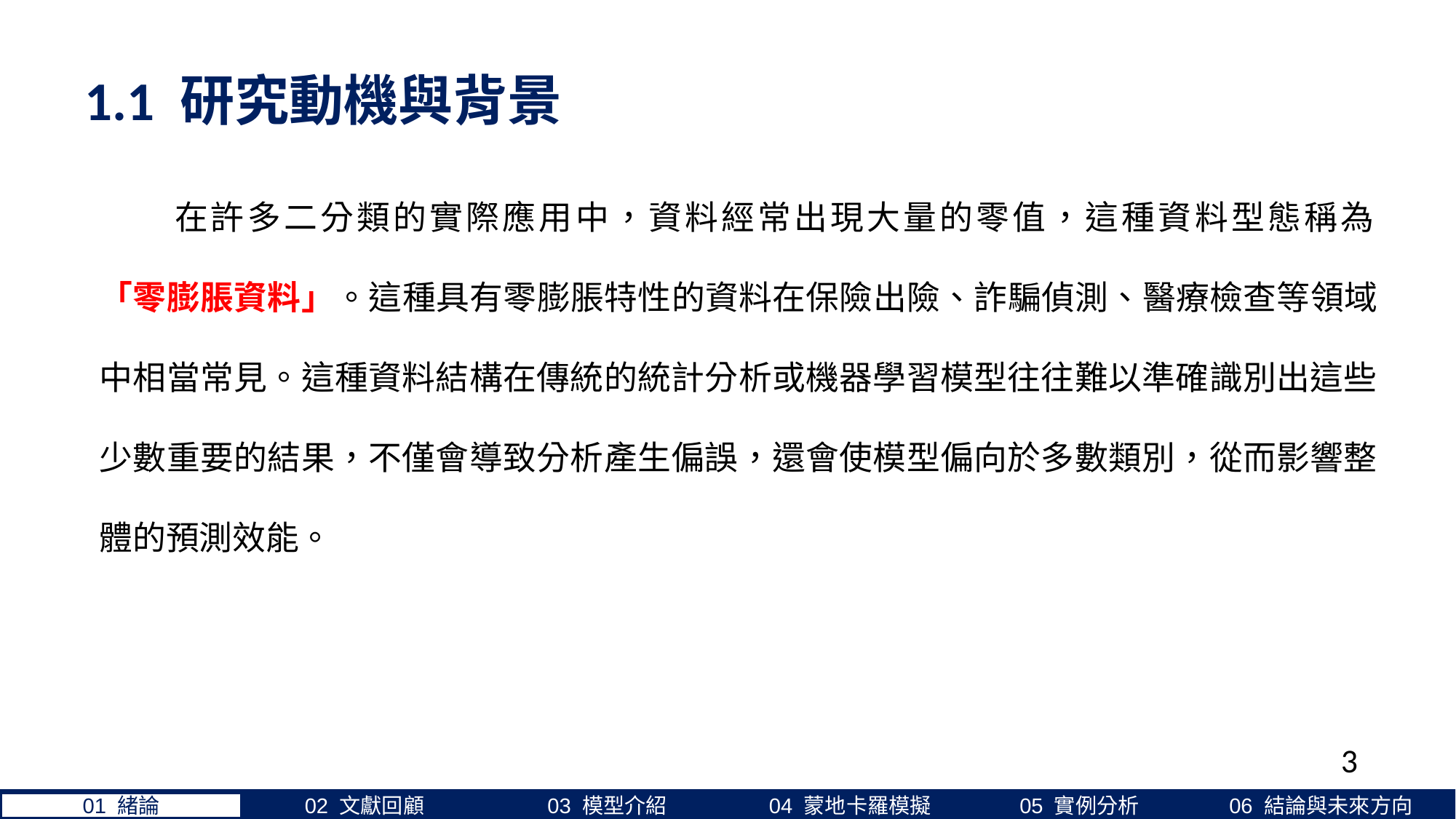

1.1 研究動機與背景
      在許多二分類的實際應用中，資料經常出現大量的零值，這種資料型態稱為
「零膨脹資料」。這種具有零膨脹特性的資料在保險出險、詐騙偵測、醫療檢查等領域中相當常見。這種資料結構在傳統的統計分析或機器學習模型往往難以準確識別出這些少數重要的結果，不僅會導致分析產生偏誤，還會使模型偏向於多數類別，從而影響整體的預測效能。